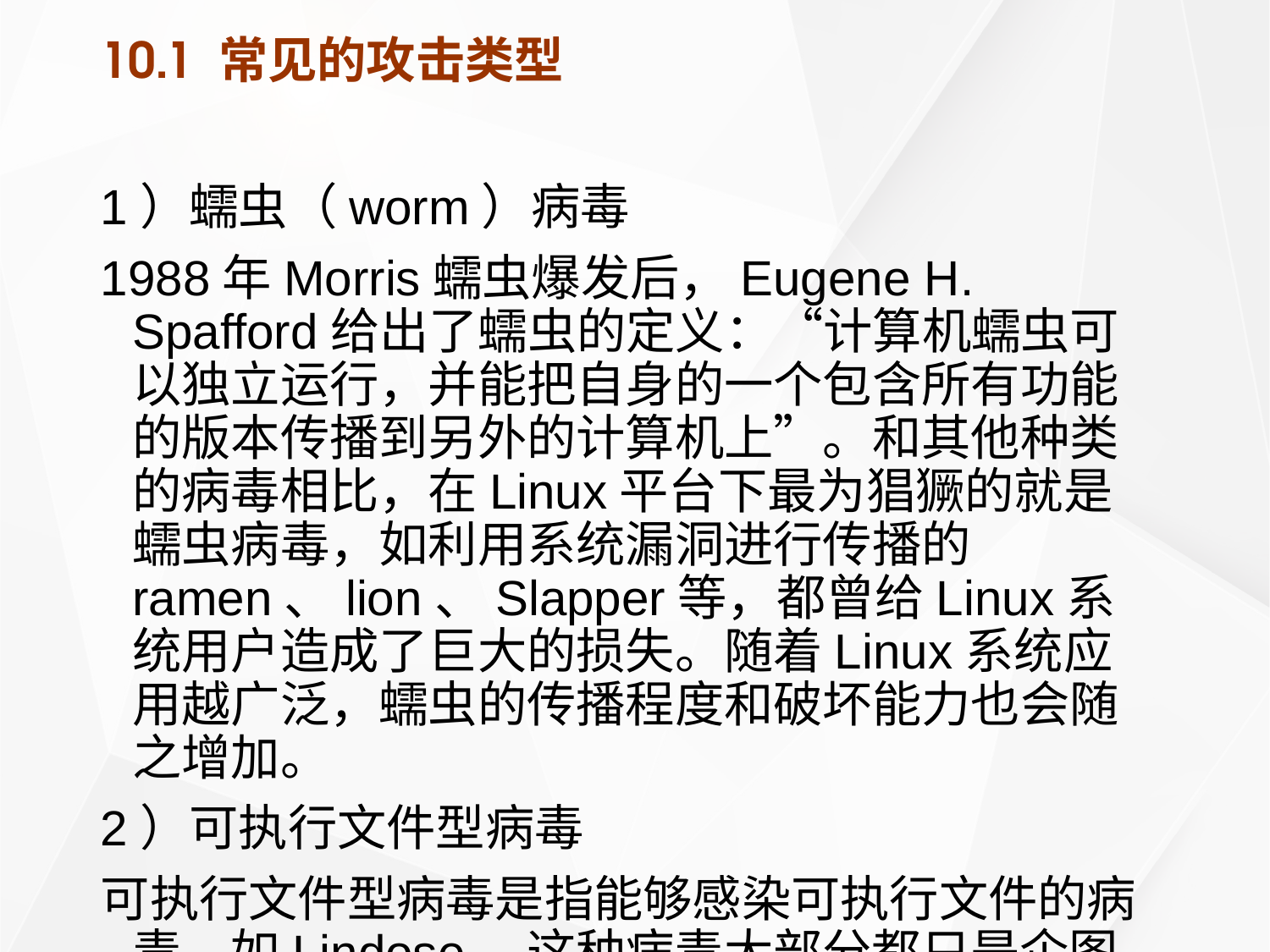

# 10.1 常见的攻击类型
1）蠕虫（worm）病毒
1988年Morris蠕虫爆发后，Eugene H. Spafford给出了蠕虫的定义：“计算机蠕虫可以独立运行，并能把自身的一个包含所有功能的版本传播到另外的计算机上”。和其他种类的病毒相比，在Linux平台下最为猖獗的就是蠕虫病毒，如利用系统漏洞进行传播的ramen、lion、Slapper等，都曾给Linux系统用户造成了巨大的损失。随着Linux系统应用越广泛，蠕虫的传播程度和破坏能力也会随之增加。
2）可执行文件型病毒
可执行文件型病毒是指能够感染可执行文件的病毒，如Lindose。这种病毒大部分都只是企图以感染其他主机程序的方式进行自我复制。